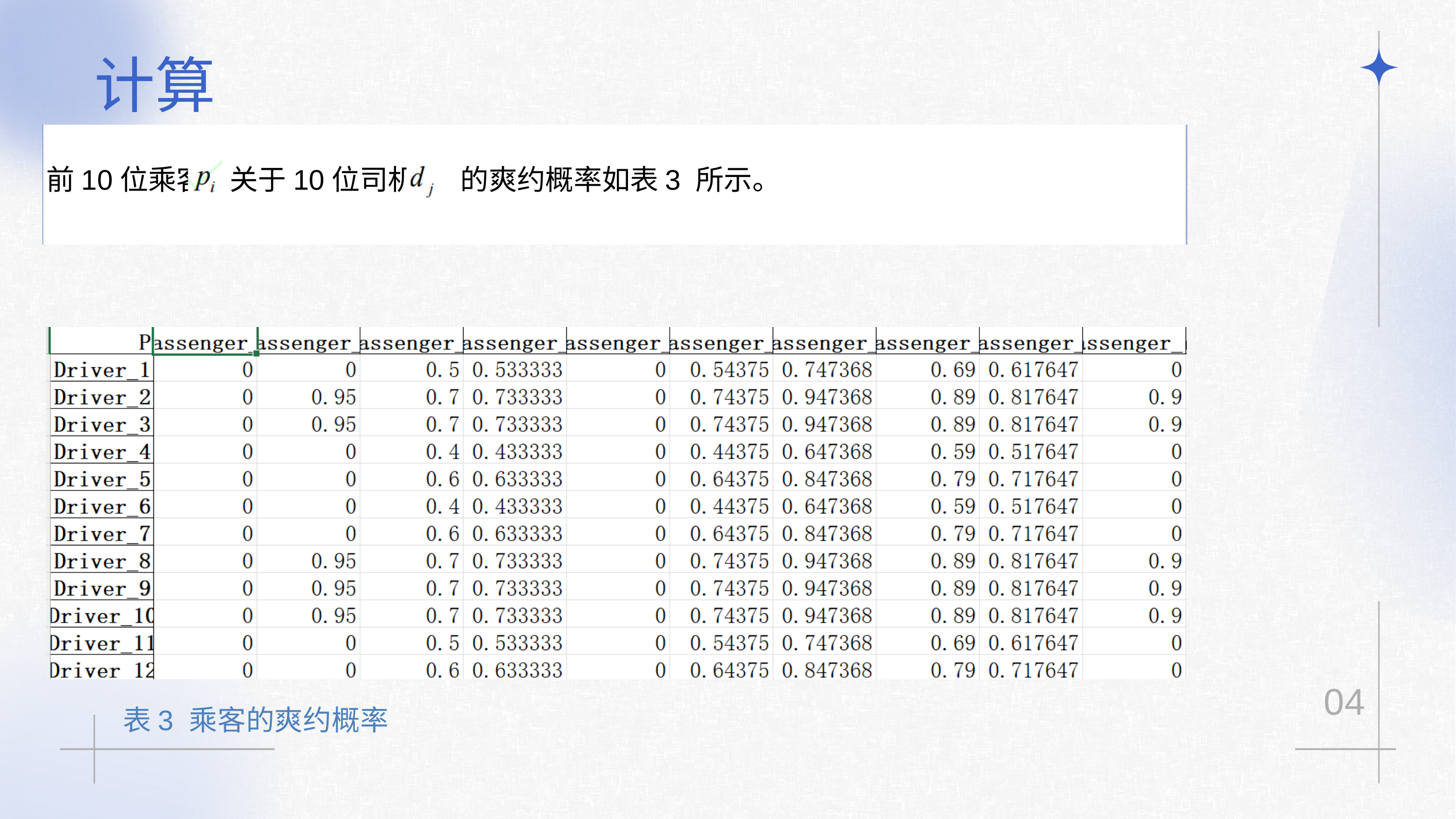

计算

前10位乘客    关于10位司机       的爽约概率如表3 所示。

表5 乘客爽约概率

04
表3 乘客的爽约概率